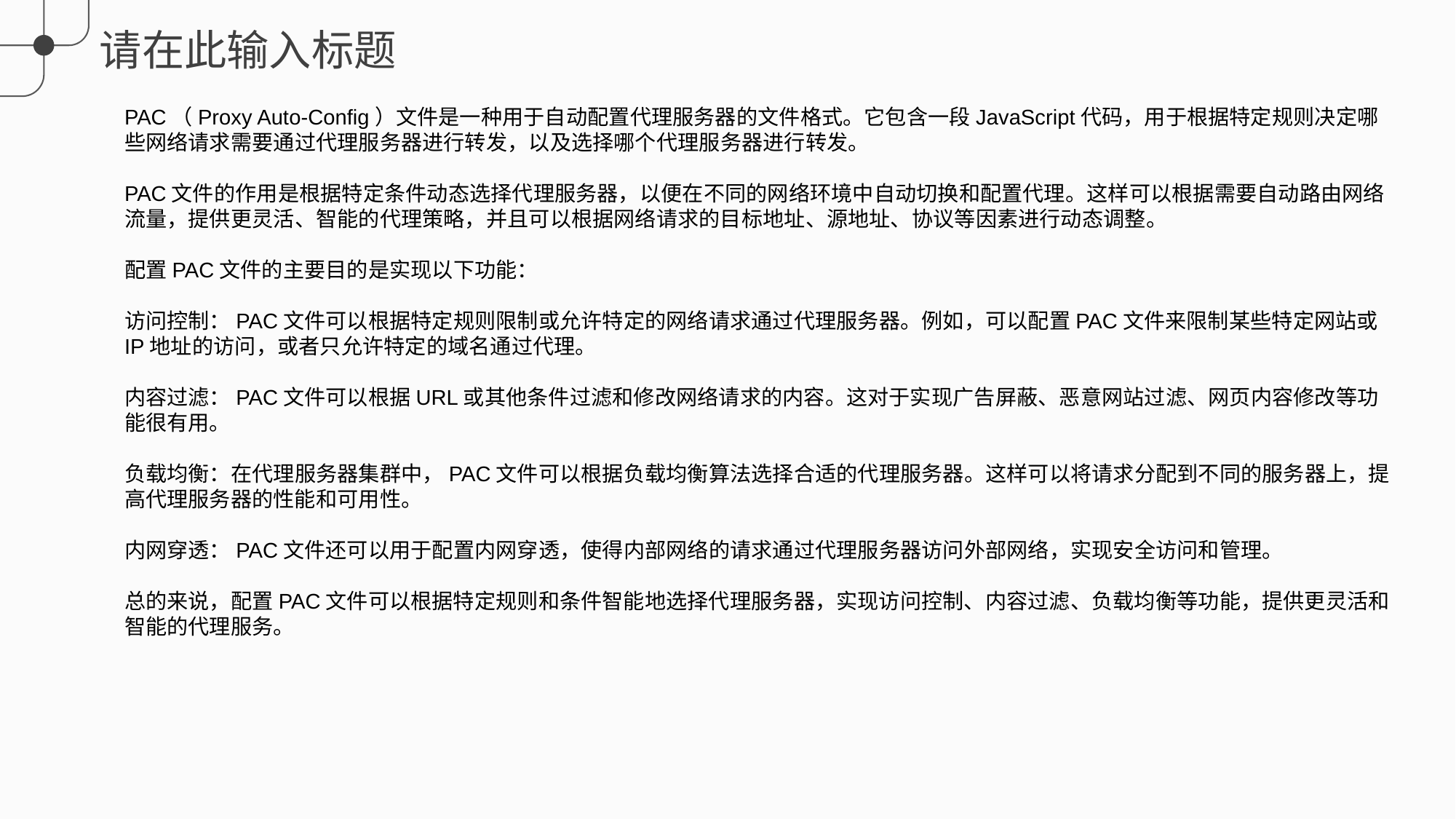

PAC（Proxy Auto-Config）文件是一种用于自动配置代理服务器的文件格式。它包含一段JavaScript代码，用于根据特定规则决定哪些网络请求需要通过代理服务器进行转发，以及选择哪个代理服务器进行转发。

PAC文件的作用是根据特定条件动态选择代理服务器，以便在不同的网络环境中自动切换和配置代理。这样可以根据需要自动路由网络流量，提供更灵活、智能的代理策略，并且可以根据网络请求的目标地址、源地址、协议等因素进行动态调整。

配置PAC文件的主要目的是实现以下功能：

访问控制：PAC文件可以根据特定规则限制或允许特定的网络请求通过代理服务器。例如，可以配置PAC文件来限制某些特定网站或IP地址的访问，或者只允许特定的域名通过代理。

内容过滤：PAC文件可以根据URL或其他条件过滤和修改网络请求的内容。这对于实现广告屏蔽、恶意网站过滤、网页内容修改等功能很有用。

负载均衡：在代理服务器集群中，PAC文件可以根据负载均衡算法选择合适的代理服务器。这样可以将请求分配到不同的服务器上，提高代理服务器的性能和可用性。

内网穿透：PAC文件还可以用于配置内网穿透，使得内部网络的请求通过代理服务器访问外部网络，实现安全访问和管理。

总的来说，配置PAC文件可以根据特定规则和条件智能地选择代理服务器，实现访问控制、内容过滤、负载均衡等功能，提供更灵活和智能的代理服务。